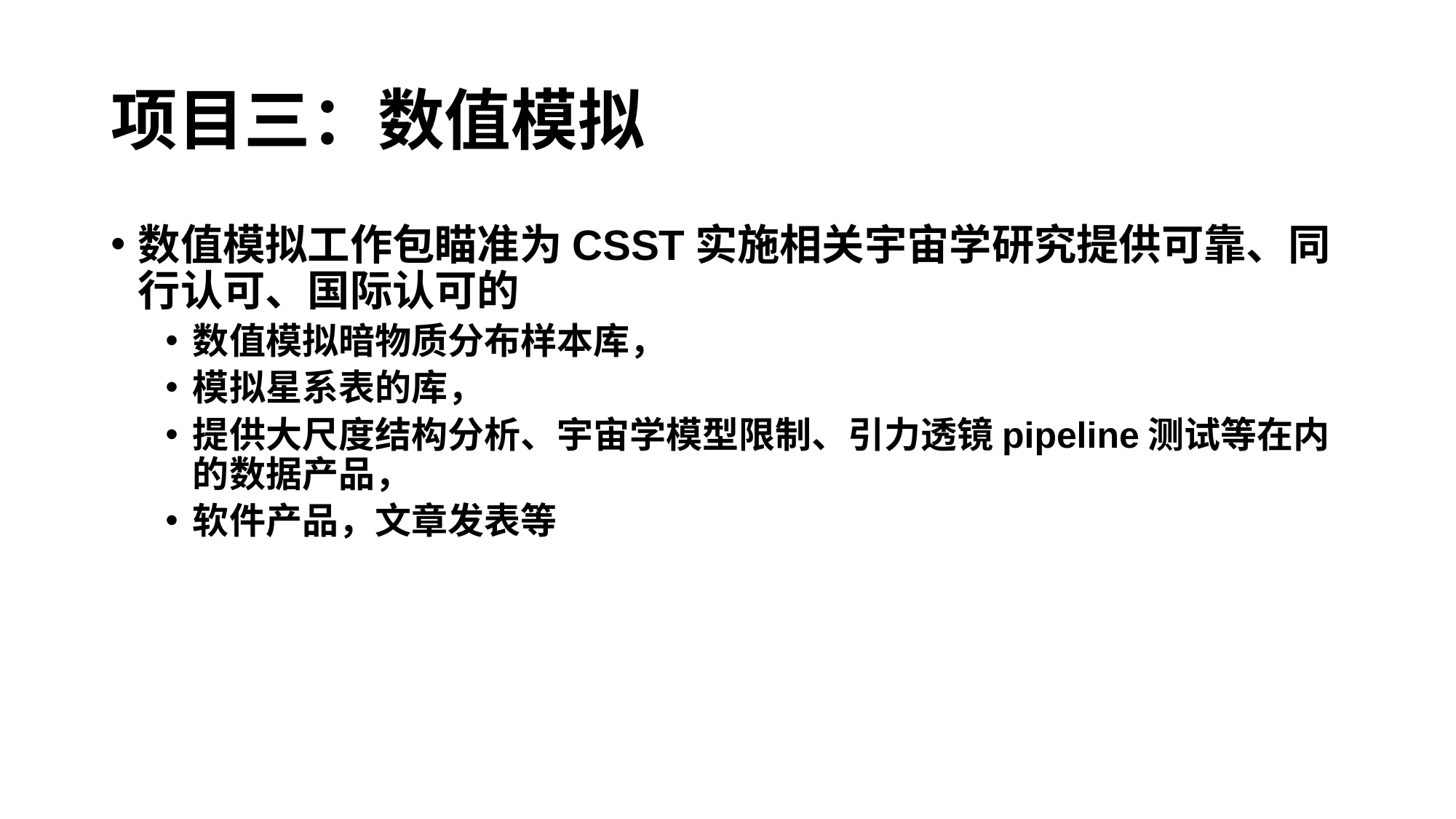

# 项目三：数值模拟
数值模拟工作包瞄准为CSST实施相关宇宙学研究提供可靠、同行认可、国际认可的
数值模拟暗物质分布样本库，
模拟星系表的库，
提供大尺度结构分析、宇宙学模型限制、引力透镜pipeline测试等在内的数据产品，
软件产品，文章发表等